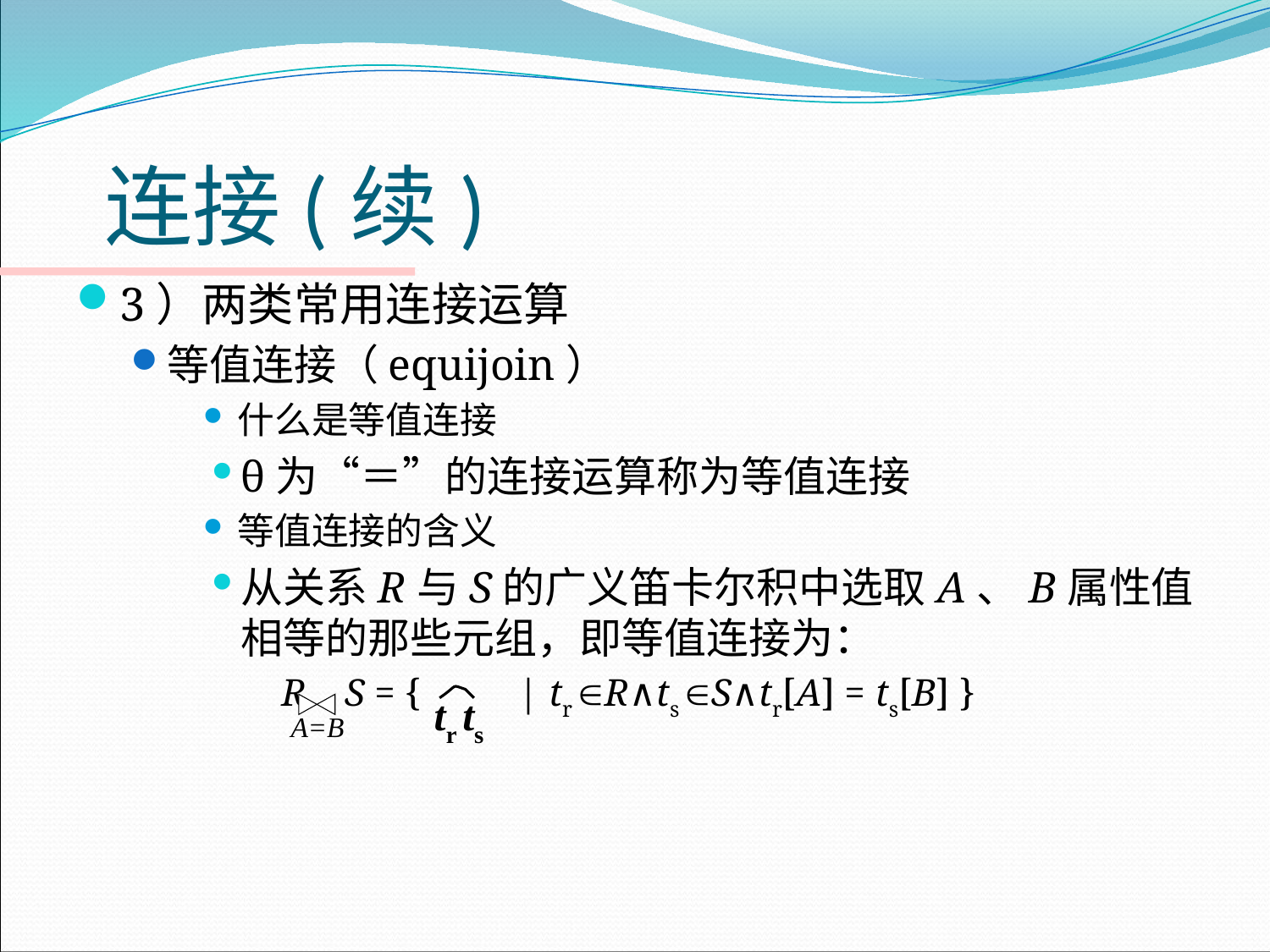

# 连接(续)
3）两类常用连接运算
等值连接（equijoin）
什么是等值连接
θ为“＝”的连接运算称为等值连接
等值连接的含义
从关系R与S的广义笛卡尔积中选取A、B属性值相等的那些元组，即等值连接为：
        R    S = {          | tr ∈R∧ts ∈S∧tr[A] = ts[B] }
A=B

tr ts

181